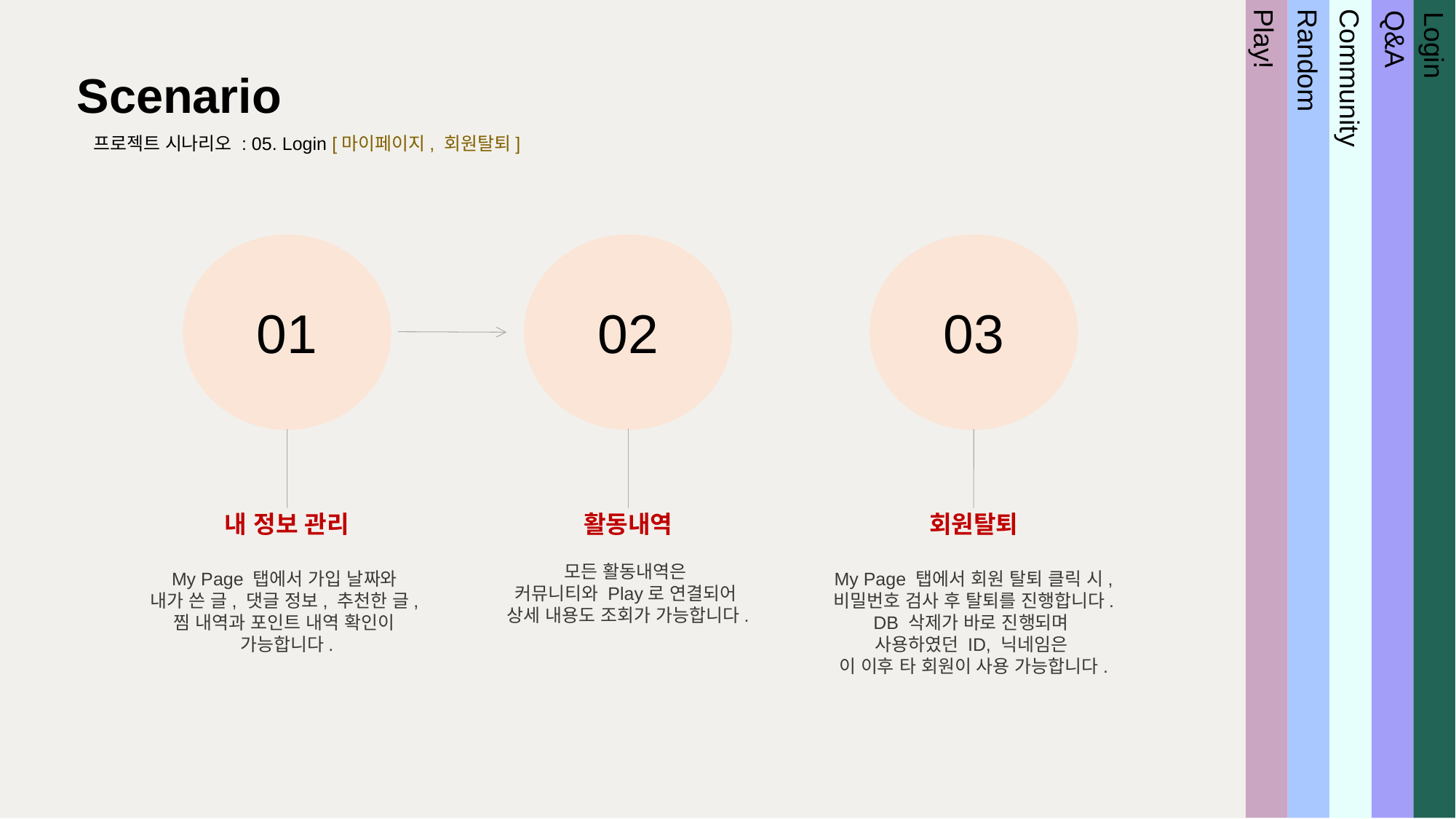

Scenario
프로젝트 시나리오 : 05. Login [마이페이지, 회원탈퇴]
Community
Random
Play!
Login
Q&A

01
02
03
내 정보 관리

My Page 탭에서 가입 날짜와
내가 쓴 글, 댓글 정보, 추천한 글,
찜 내역과 포인트 내역 확인이
가능합니다.

활동내역

모든 활동내역은
커뮤니티와 Play로 연결되어
상세 내용도 조회가 가능합니다.

회원탈퇴

My Page 탭에서 회원 탈퇴 클릭 시,
비밀번호 검사 후 탈퇴를 진행합니다.
DB 삭제가 바로 진행되며
사용하였던 ID, 닉네임은
이 이후 타 회원이 사용 가능합니다.